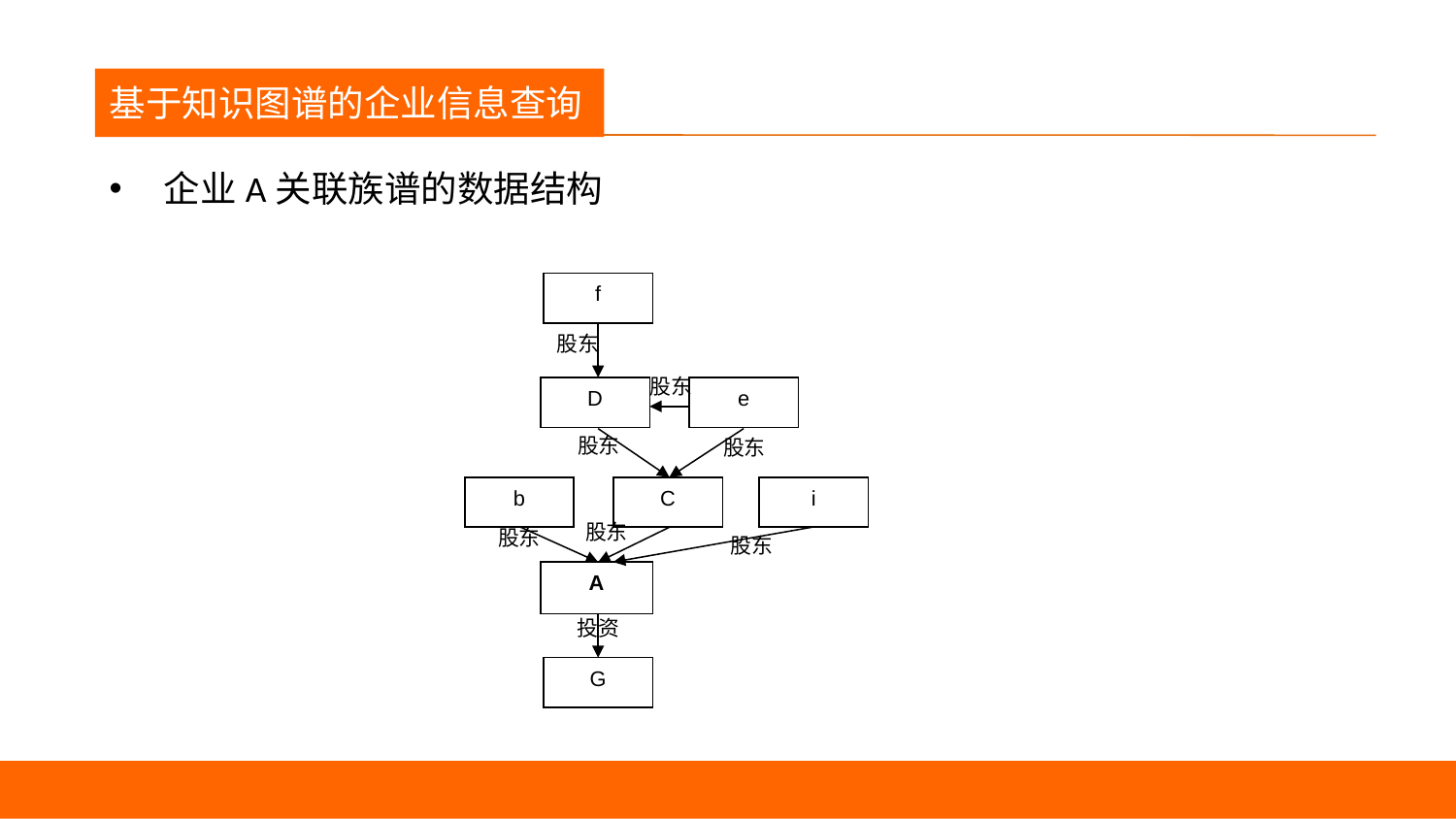

议程
基于知识图谱的企业信息查询

企业A关联族谱的数据结构

f
D
e
b
C
i
A
G
股东
股东
股东
股东
股东
股东
股东
投资